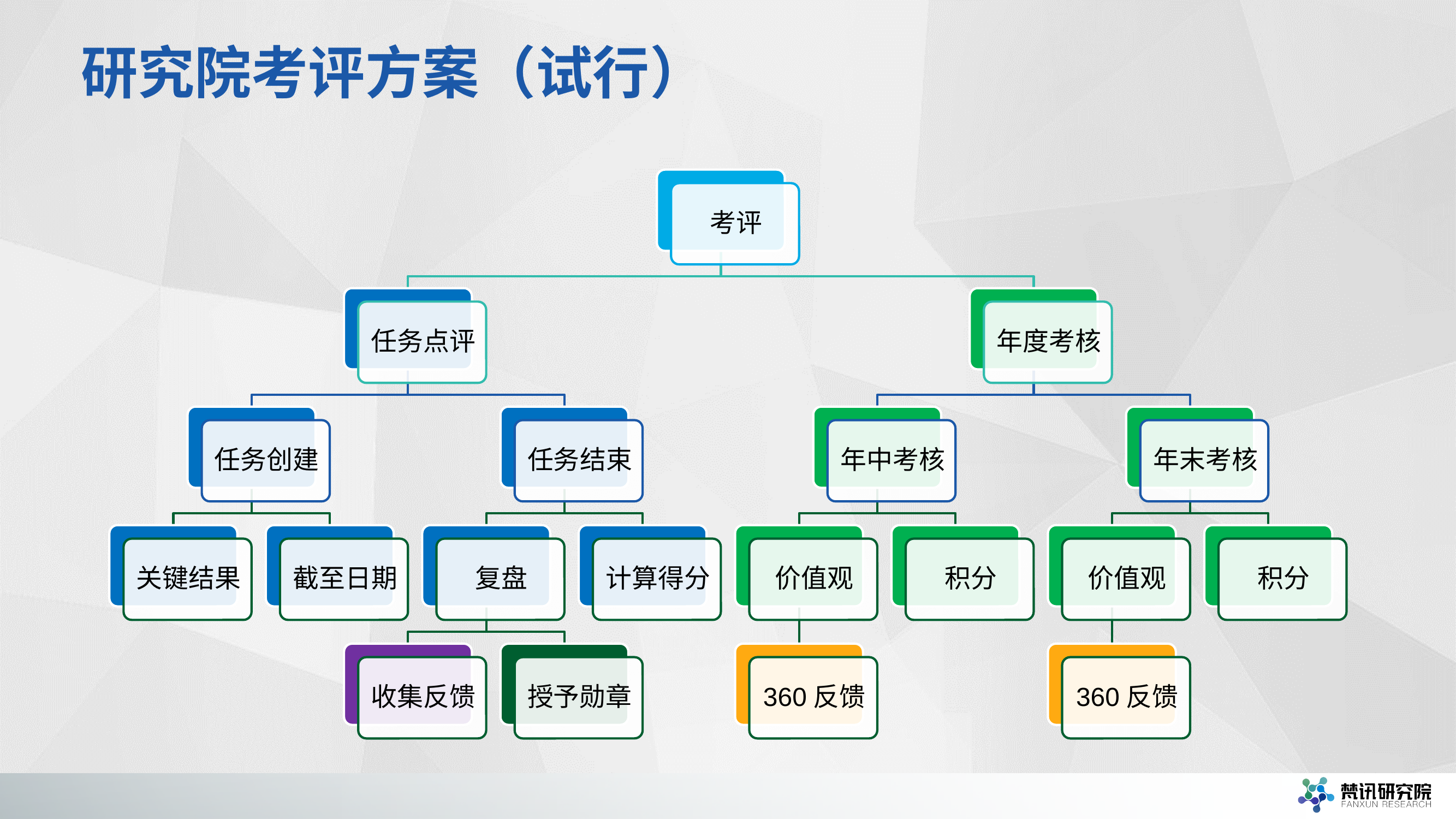

# 研究院考评方案（试行）
考评
任务点评
任务创建
关键结果
截至日期
任务结束
复盘
收集反馈
授予勋章
计算得分
年度考核
年中考核
价值观
360反馈
积分
年末考核
价值观
360反馈
积分